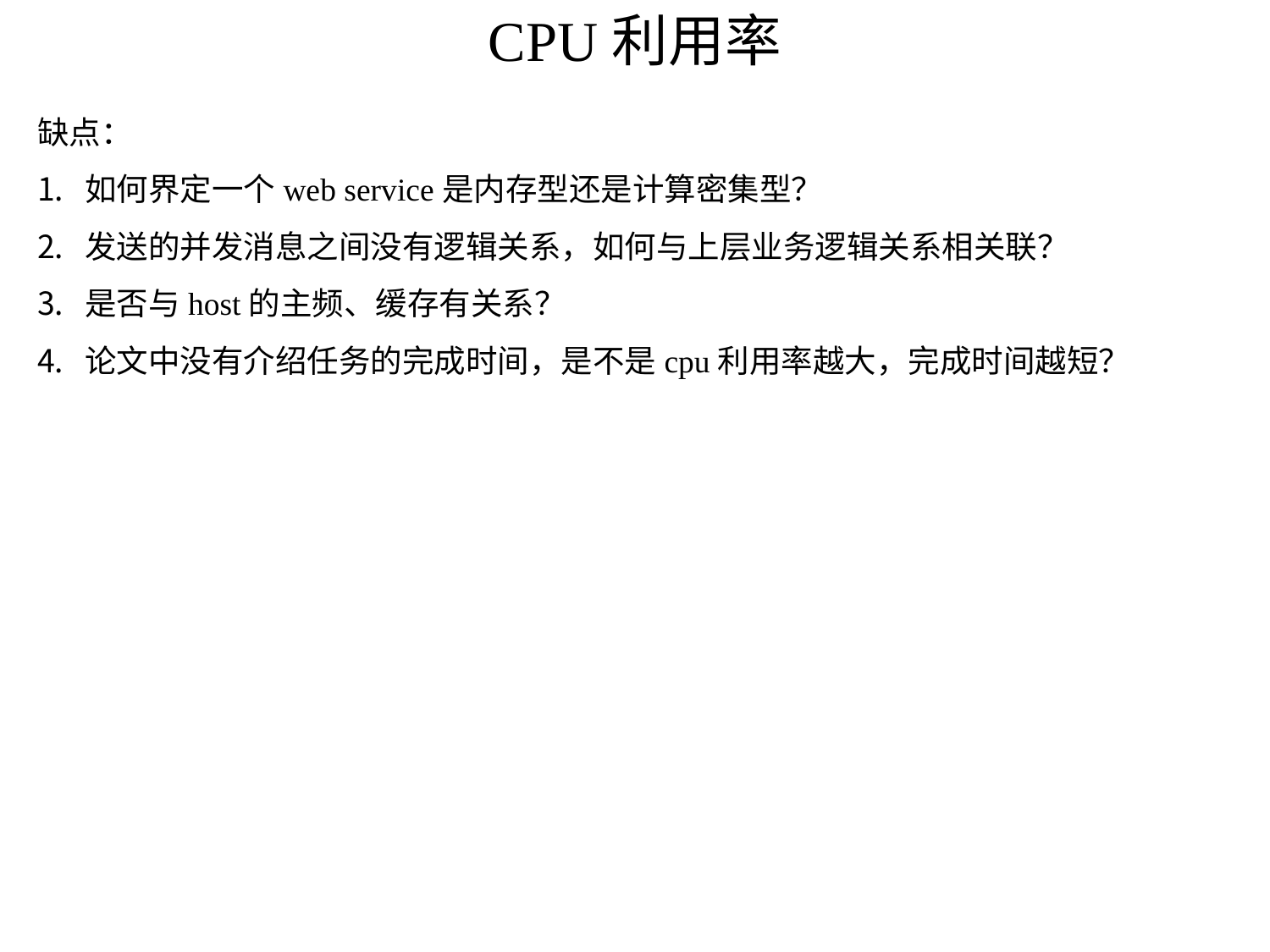

# CPU利用率
缺点：
如何界定一个web service是内存型还是计算密集型？
发送的并发消息之间没有逻辑关系，如何与上层业务逻辑关系相关联？
是否与host的主频、缓存有关系？
论文中没有介绍任务的完成时间，是不是cpu利用率越大，完成时间越短？